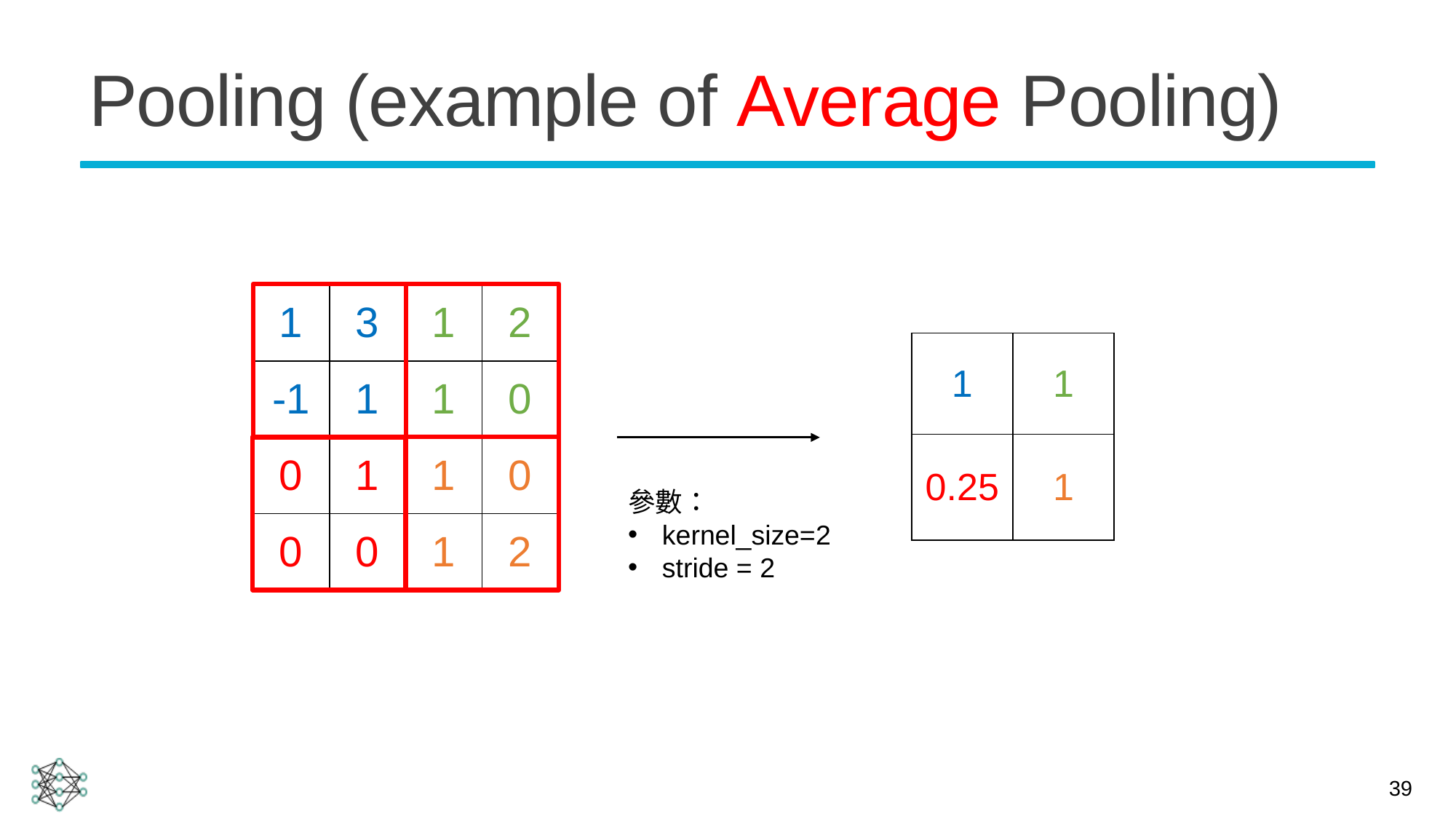

# Pooling (example of Average Pooling)

| 1 | 3 | 1 | 2 |
| --- | --- | --- | --- |
| -1 | 1 | 1 | 0 |
| 0 | 1 | 1 | 0 |
| 0 | 0 | 1 | 2 |
| 1 | 1 |
| --- | --- |
| 0.25 | 1 |

參數：
kernel_size=2
stride = 2
39